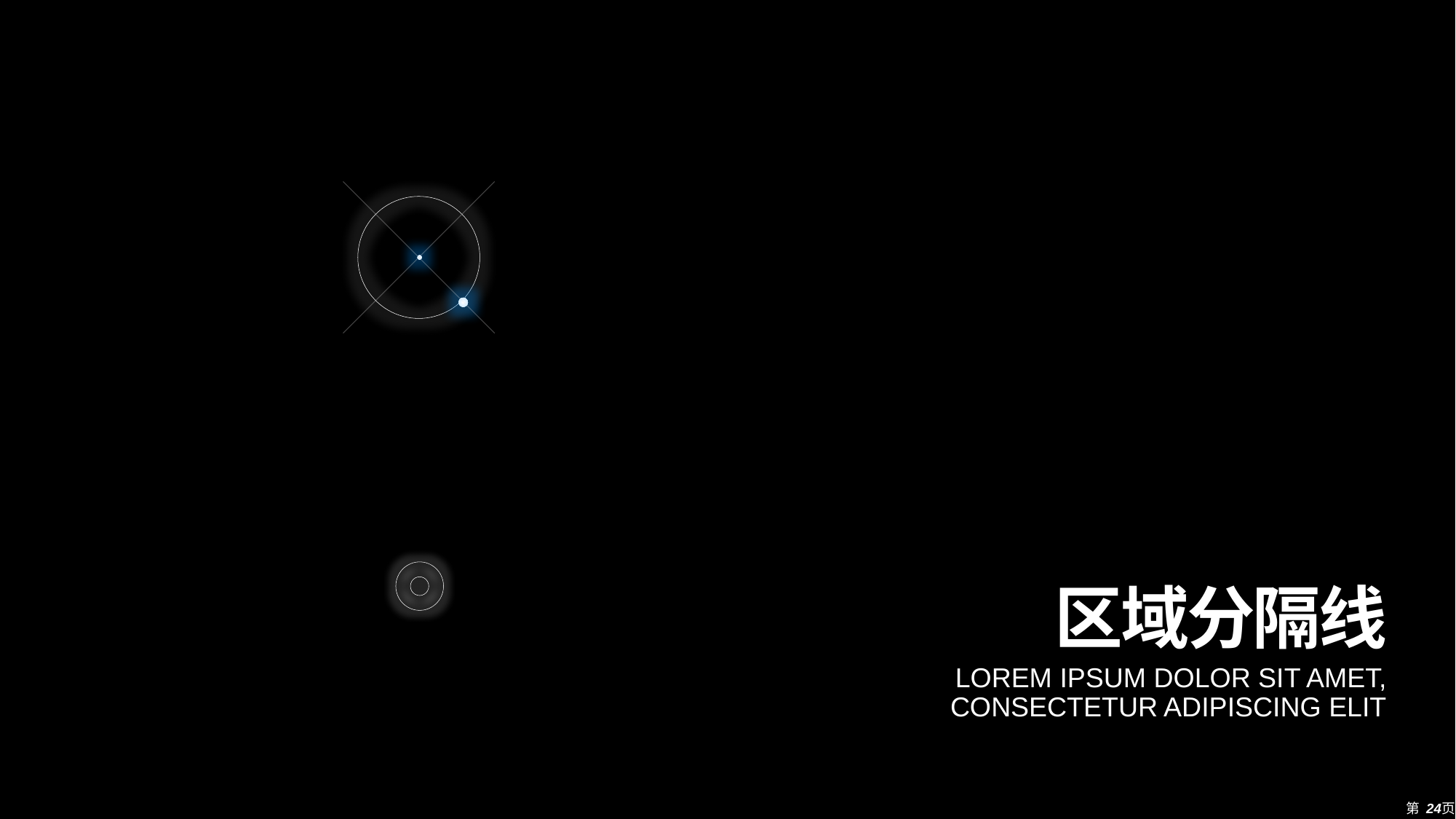

# 区域分隔线

Lorem ipsum dolor sit amet, consectetur adipiscing elit
第 24页